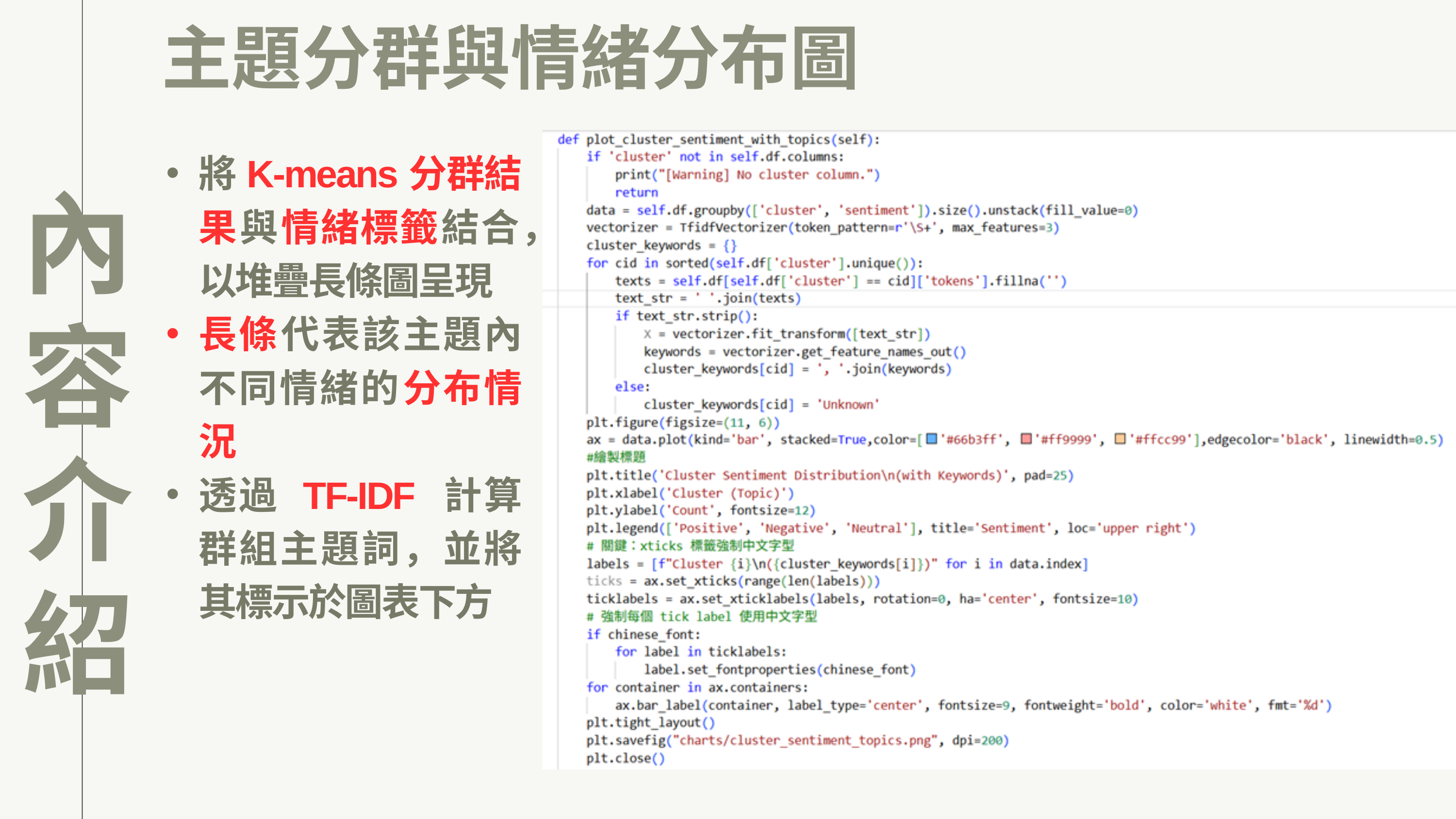

內容介紹
主題分群與情緒分布圖

將K-means分群結果與情緒標籤結合，以堆疊長條圖呈現
長條代表該主題內不同情緒的分布情況
透過 TF-IDF 計算群組主題詞，並將其標示於圖表下方